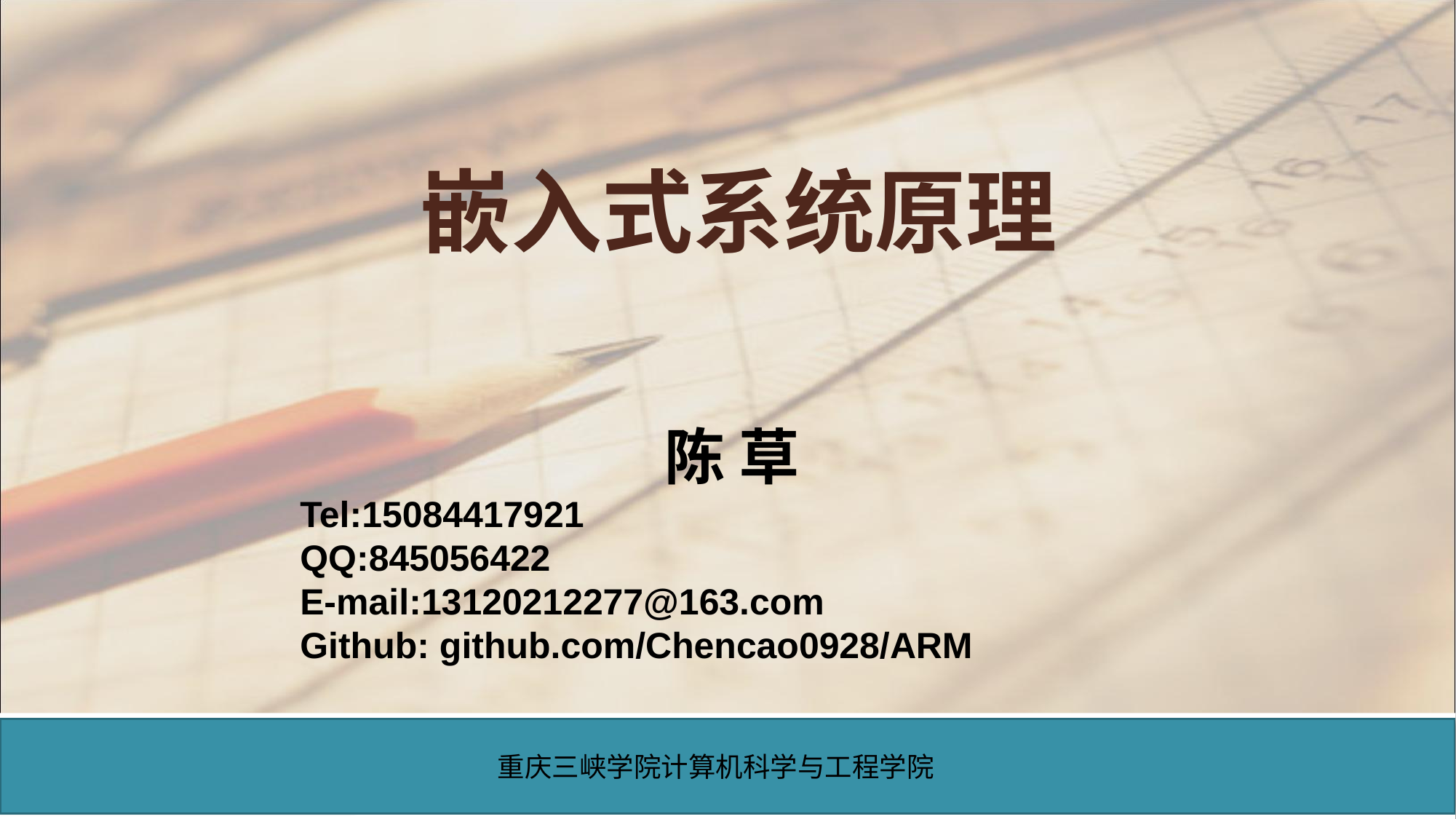

# 嵌入式系统原理
陈 草
Tel:15084417921
QQ:845056422
E-mail:13120212277@163.com
Github: github.com/Chencao0928/ARM

重庆三峡学院计算机科学与工程学院